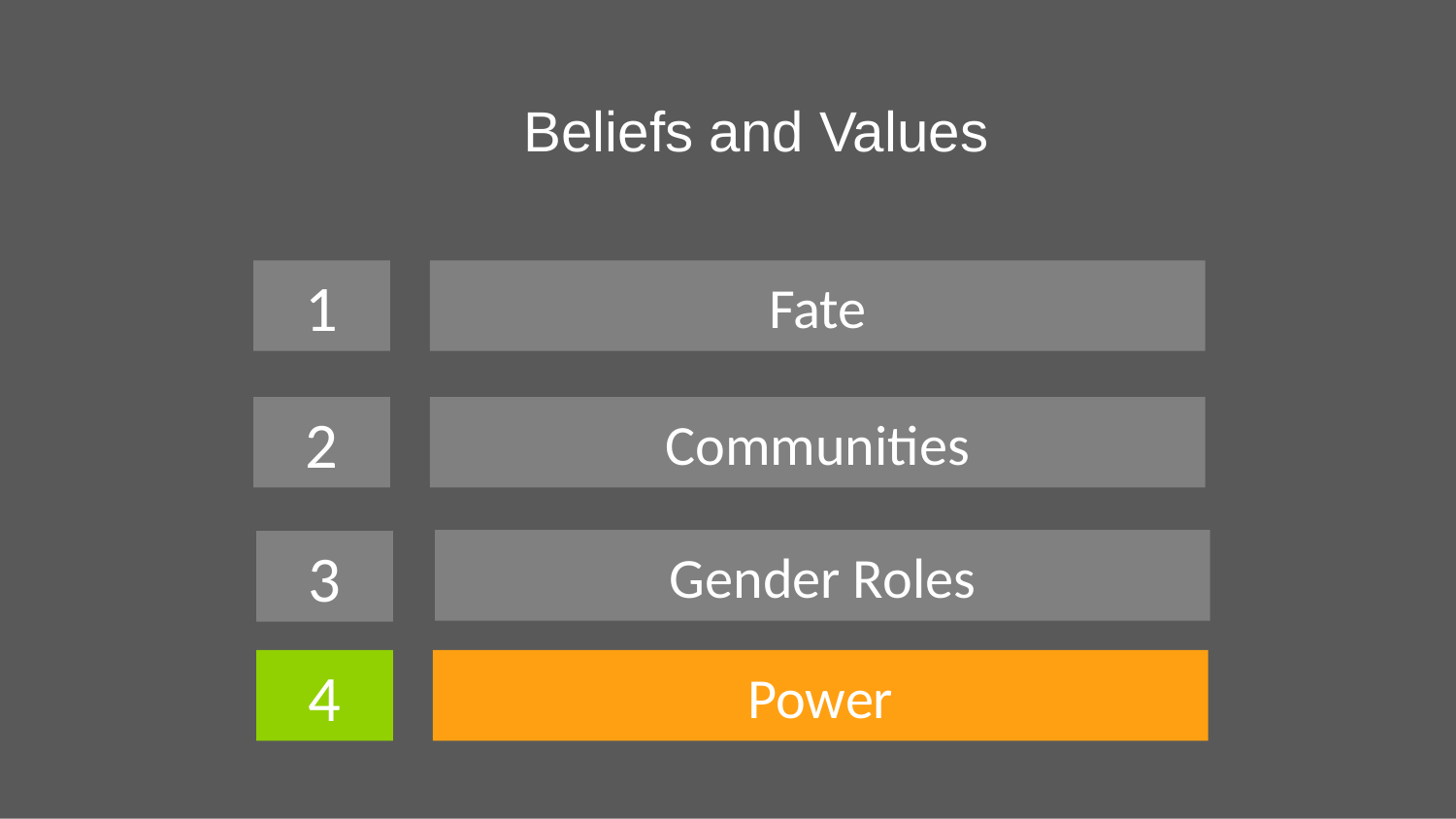

Beliefs and Values
1
Fate
PPT模板：www.1ppt.com/moban/                  PPT素材：www.1ppt.com/sucai/
PPT背景：www.1ppt.com/beijing/                   PPT图表：www.1ppt.com/tubiao/
PPT下载：www.1ppt.com/xiazai/                     PPT教程： www.1ppt.com/powerpoint/
资料下载：www.1ppt.com/ziliao/                   范文下载：www.1ppt.com/fanwen/
试卷下载：www.1ppt.com/shiti/                     教案下载：www.1ppt.com/jiaoan/
PPT论坛：www.1ppt.cn                                     PPT课件：www.1ppt.com/kejian/
语文课件：www.1ppt.com/kejian/yuwen/    数学课件：www.1ppt.com/kejian/shuxue/
英语课件：www.1ppt.com/kejian/yingyu/    美术课件：www.1ppt.com/kejian/meishu/
科学课件：www.1ppt.com/kejian/kexue/     物理课件：www.1ppt.com/kejian/wuli/
化学课件：www.1ppt.com/kejian/huaxue/  生物课件：www.1ppt.com/kejian/shengwu/
地理课件：www.1ppt.com/kejian/dili/          历史课件：www.1ppt.com/kejian/lishi/
2
Communities
Gender Roles
3
4
Power